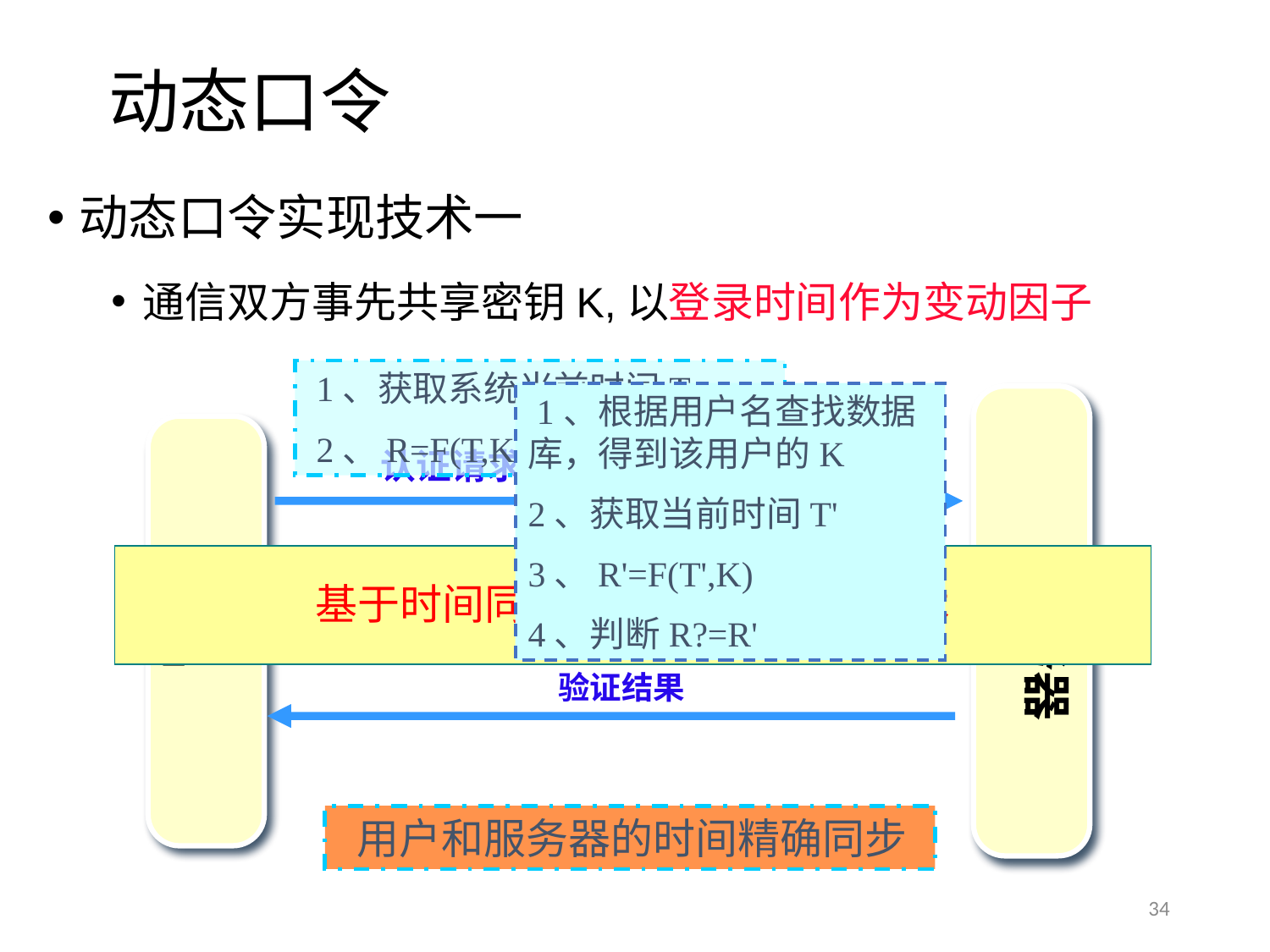

动态口令
动态口令实现技术一
通信双方事先共享密钥K,以登录时间作为变动因子

 1、获取系统当前时间T
 2、R=F(T,K)
 1、根据用户名查找数据库，得到该用户的K
2、获取当前时间T'
3、R'=F(T',K)
4、判断R?=R'
认证请求（用户名，R=F(T,K))

基于时间同步的动态口令实现技术
服务器

用  户
验证结果

 用户和服务器的时间精确同步
34